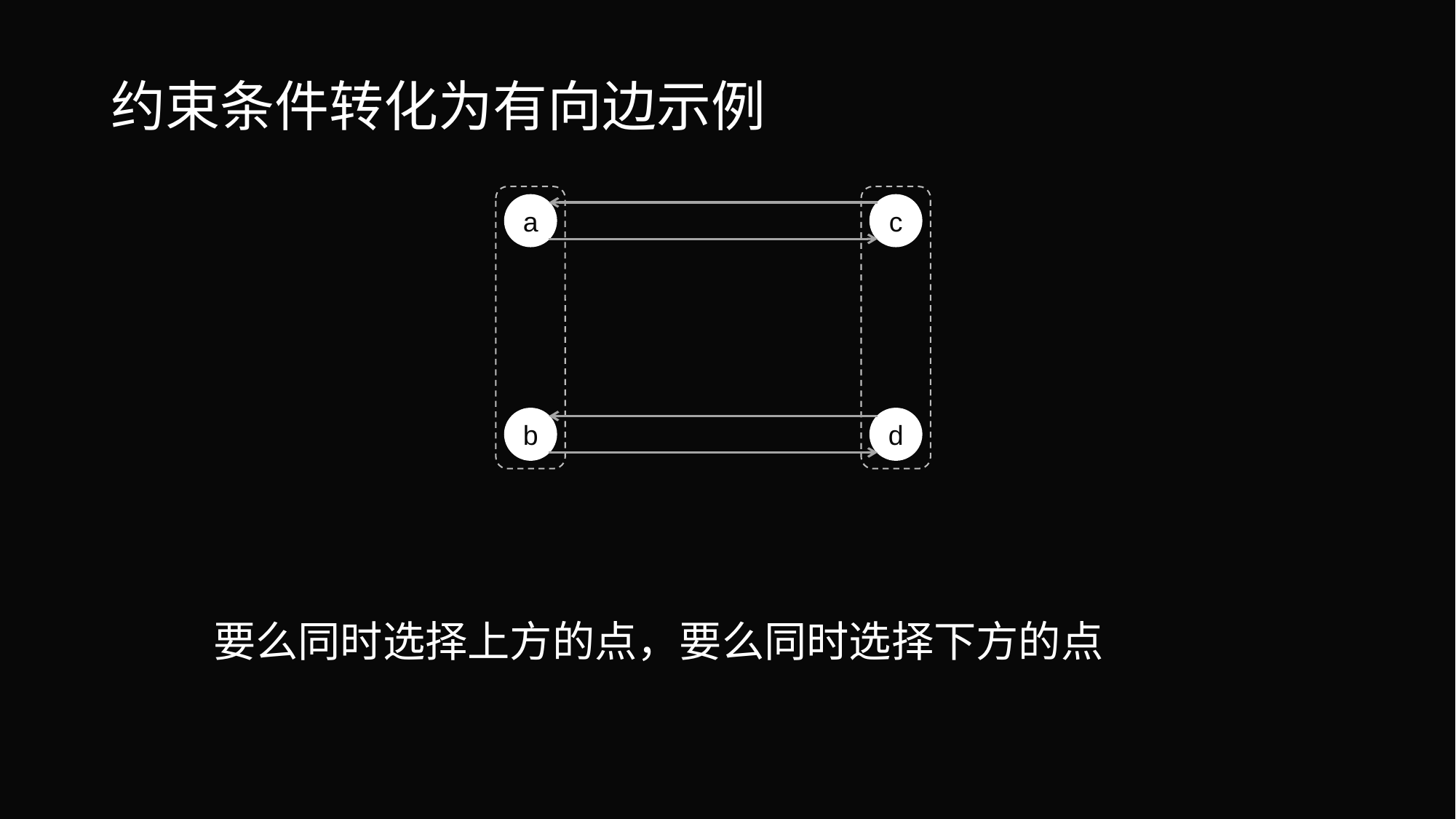

# 约束条件转化为有向边示例

a
c
b
d
要么同时选择上方的点，要么同时选择下方的点